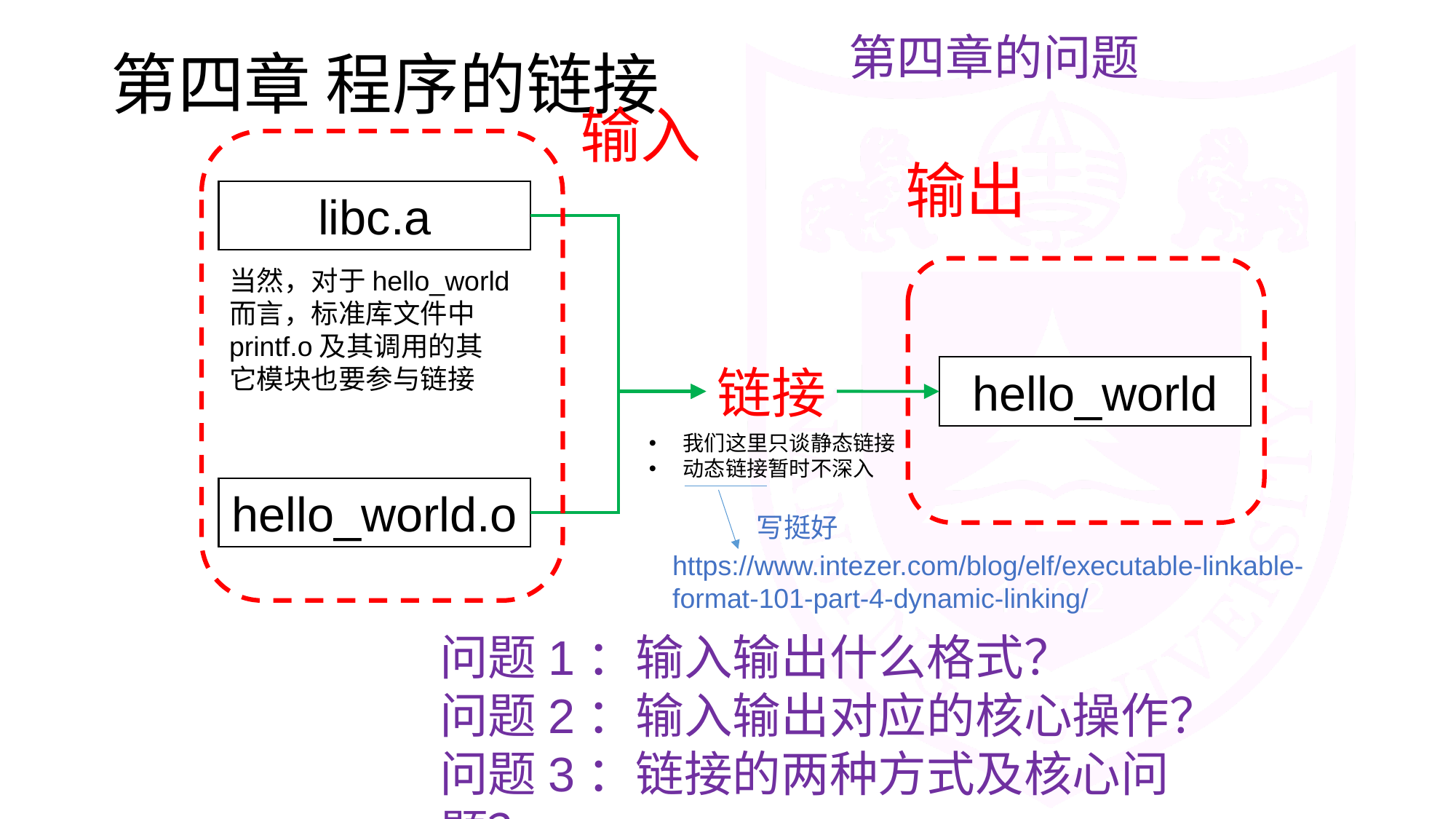

第四章的问题
# 第四章 程序的链接
输入

输出
libc.a

当然，对于hello_world而言，标准库文件中printf.o及其调用的其它模块也要参与链接
链接
hello_world
我们这里只谈静态链接
动态链接暂时不深入
hello_world.o
写挺好
https://www.intezer.com/blog/elf/executable-linkable-format-101-part-4-dynamic-linking/
问题1：输入输出什么格式？
问题2：输入输出对应的核心操作？
问题3：链接的两种方式及核心问题？